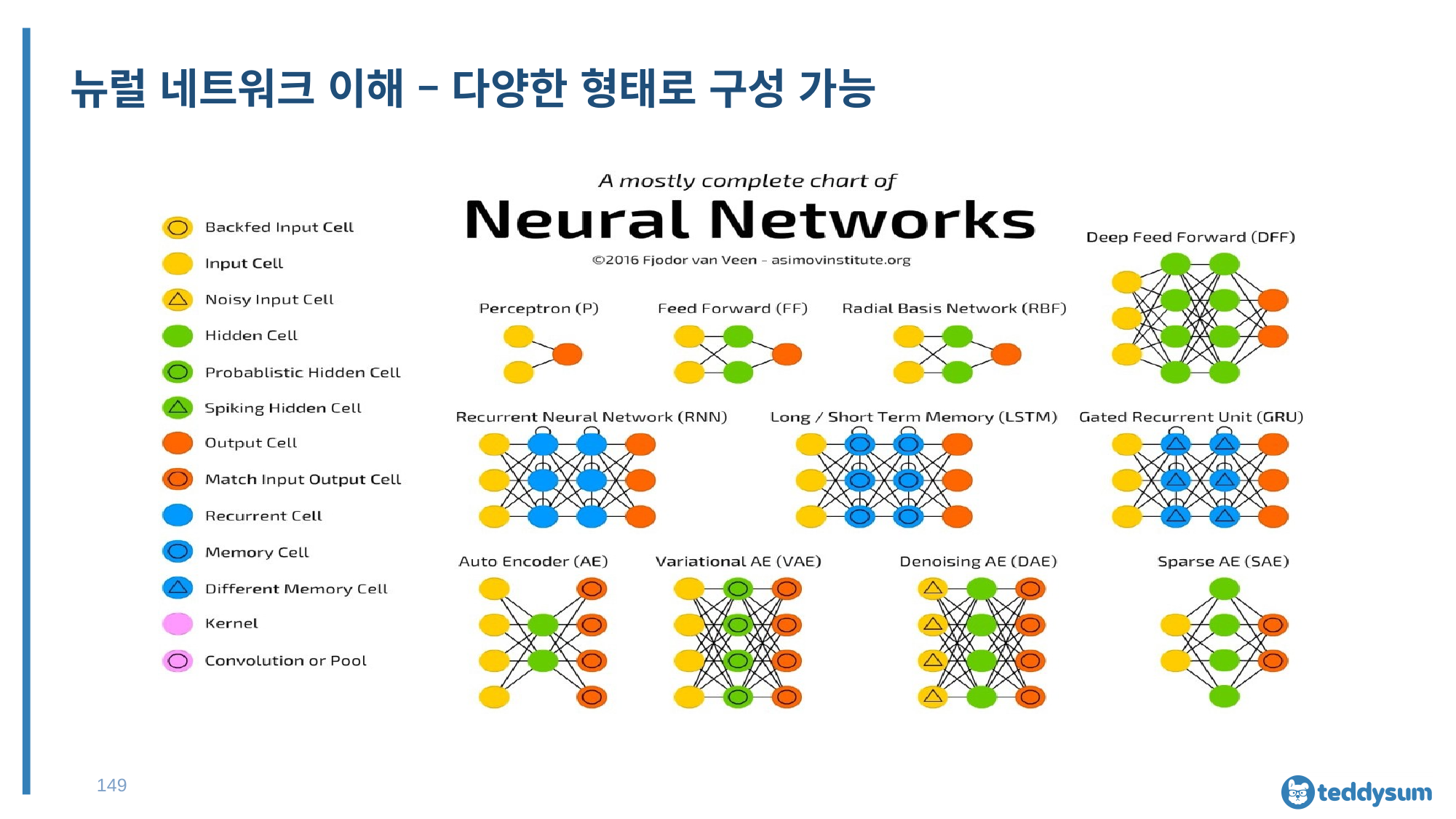

# 뉴럴 네트워크 이해 – 다양한 형태로 구성 가능

149